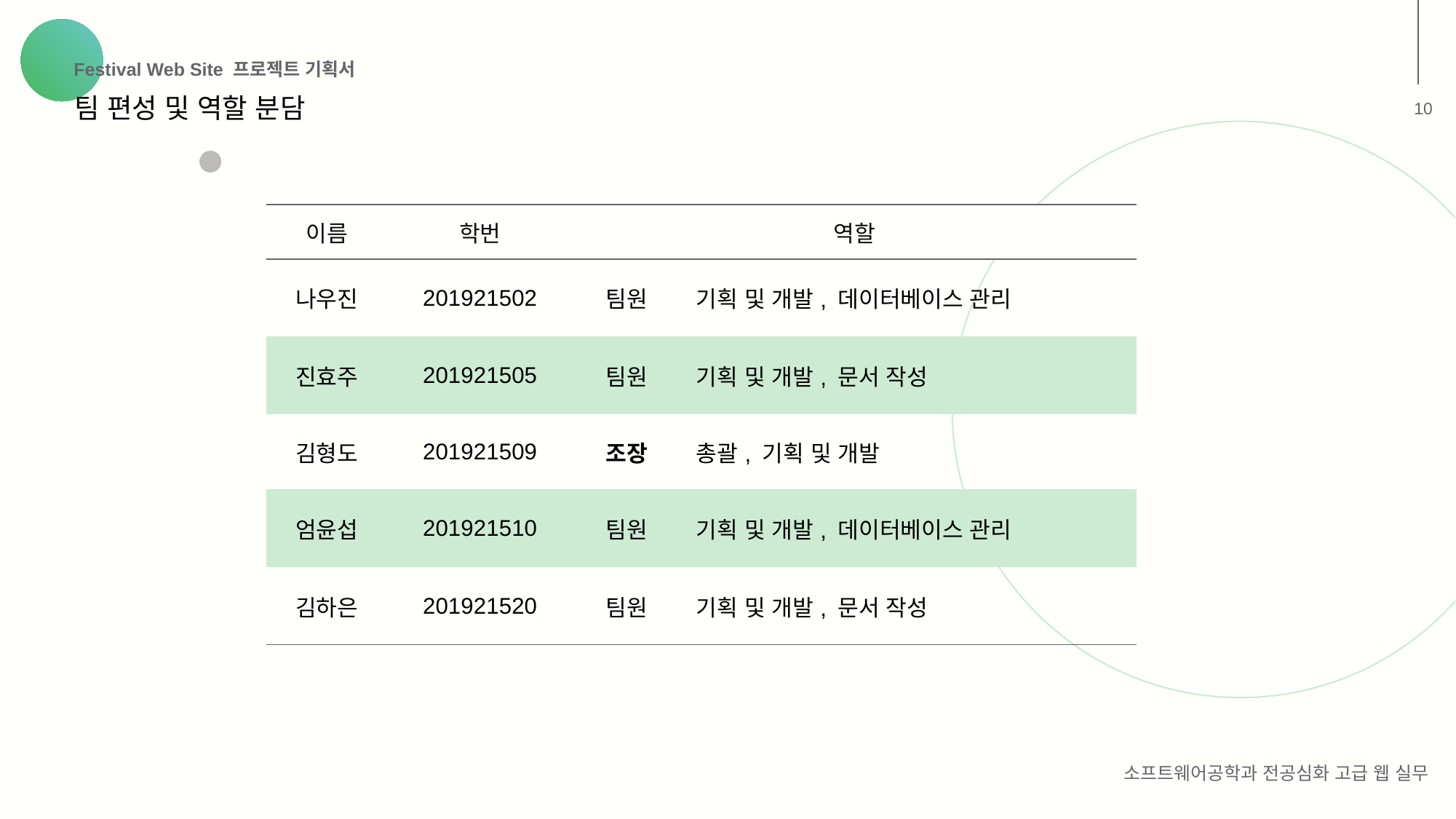

Festival Web Site 프로젝트 기획서
팀 편성 및 역할 분담
10

| 이름 | 학번 | 역할 |  |
| --- | --- | --- | --- |
| 나우진 | 201921502 | 팀원 | 기획 및 개발, 데이터베이스 관리 |
| 진효주 | 201921505 | 팀원 | 기획 및 개발, 문서 작성 |
| 김형도 | 201921509 | 조장 | 총괄, 기획 및 개발 |
| 엄윤섭 | 201921510 | 팀원 | 기획 및 개발, 데이터베이스 관리 |
| 김하은 | 201921520 | 팀원 | 기획 및 개발, 문서 작성 |
소프트웨어공학과 전공심화 고급 웹 실무